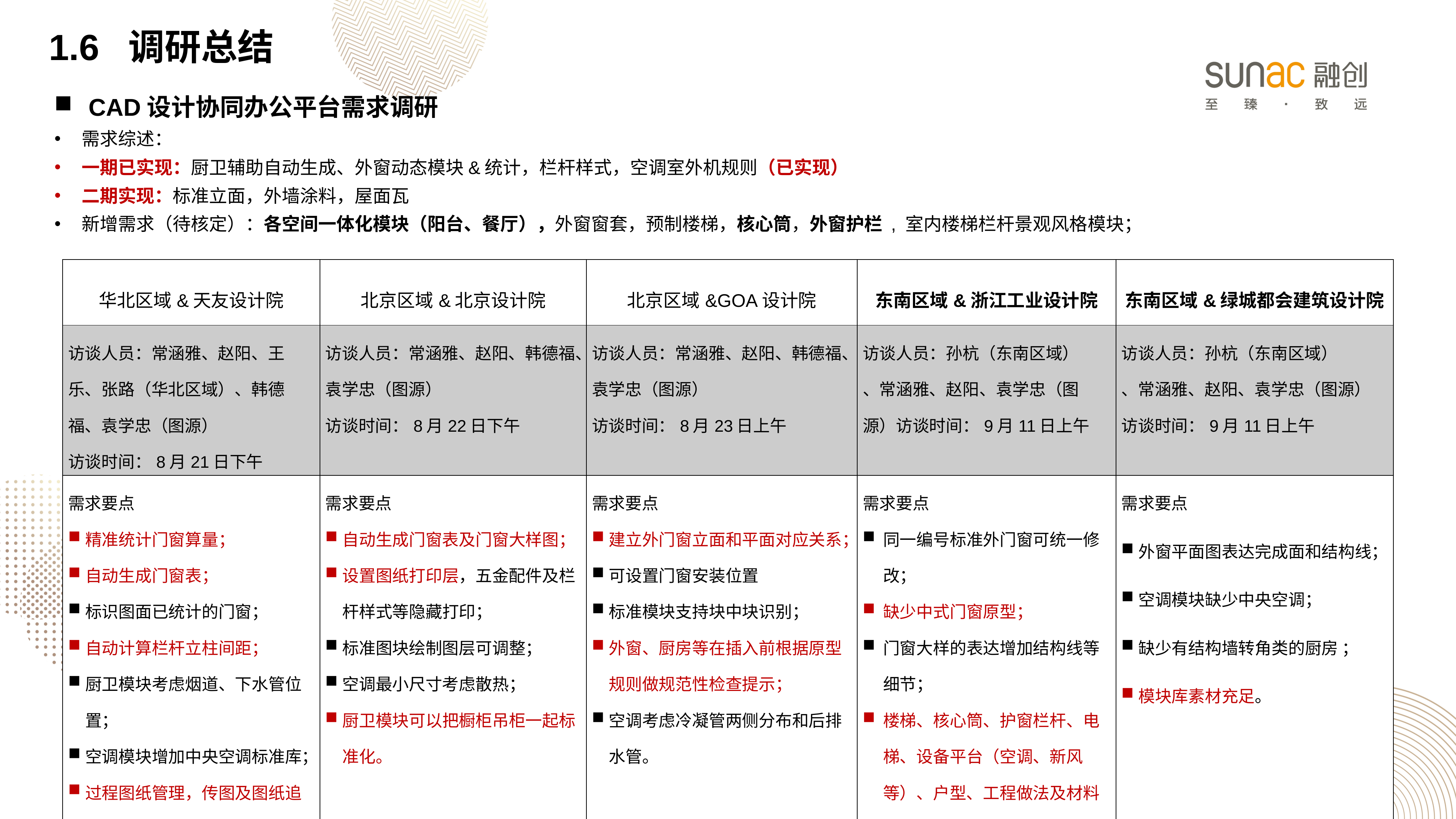

1.6  调研总结
CAD设计协同办公平台需求调研
需求综述：
一期已实现：厨卫辅助自动生成、外窗动态模块&统计，栏杆样式，空调室外机规则（已实现）
二期实现：标准立面，外墙涂料，屋面瓦
新增需求（待核定）：各空间一体化模块（阳台、餐厅），外窗窗套，预制楼梯，核心筒，外窗护栏 , 室内楼梯栏杆景观风格模块；
| 华北区域&天友设计院 | 北京区域&北京设计院 | 北京区域&GOA设计院 | 东南区域&浙江工业设计院 | 东南区域&绿城都会建筑设计院 |
| --- | --- | --- | --- | --- |
| 访谈人员：常涵雅、赵阳、王乐、张路（华北区域）、韩德福、袁学忠（图源） 访谈时间：8月21日下午 | 访谈人员：常涵雅、赵阳、韩德福、袁学忠（图源） 访谈时间：8月22日下午 | 访谈人员：常涵雅、赵阳、韩德福、袁学忠（图源） 访谈时间：8月23日上午 | 访谈人员：孙杭（东南区域） 、常涵雅、赵阳、袁学忠（图源）访谈时间：9月11日上午 | 访谈人员：孙杭（东南区域） 、常涵雅、赵阳、袁学忠（图源） 访谈时间：9月11日上午 |
| 需求要点 精准统计门窗算量； 自动生成门窗表； 标识图面已统计的门窗； 自动计算栏杆立柱间距； 厨卫模块考虑烟道、下水管位置； 空调模块增加中央空调标准库； 过程图纸管理，传图及图纸追踪。 | 需求要点 自动生成门窗表及门窗大样图； 设置图纸打印层，五金配件及栏杆样式等隐藏打印； 标准图块绘制图层可调整； 空调最小尺寸考虑散热； 厨卫模块可以把橱柜吊柜一起标准化。 | 需求要点 建立外门窗立面和平面对应关系； 可设置门窗安装位置 标准模块支持块中块识别； 外窗、厨房等在插入前根据原型规则做规范性检查提示； 空调考虑冷凝管两侧分布和后排水管。 | 需求要点 同一编号标准外门窗可统一修改； 缺少中式门窗原型； 门窗大样的表达增加结构线等细节； 楼梯、核心筒、护窗栏杆、电梯、设备平台（空调、新风等）、户型、工程做法及材料做法都可以做标准化模块。 | 需求要点 外窗平面图表达完成面和结构线； 空调模块缺少中央空调； 缺少有结构墙转角类的厨房 ； 模块库素材充足。 |